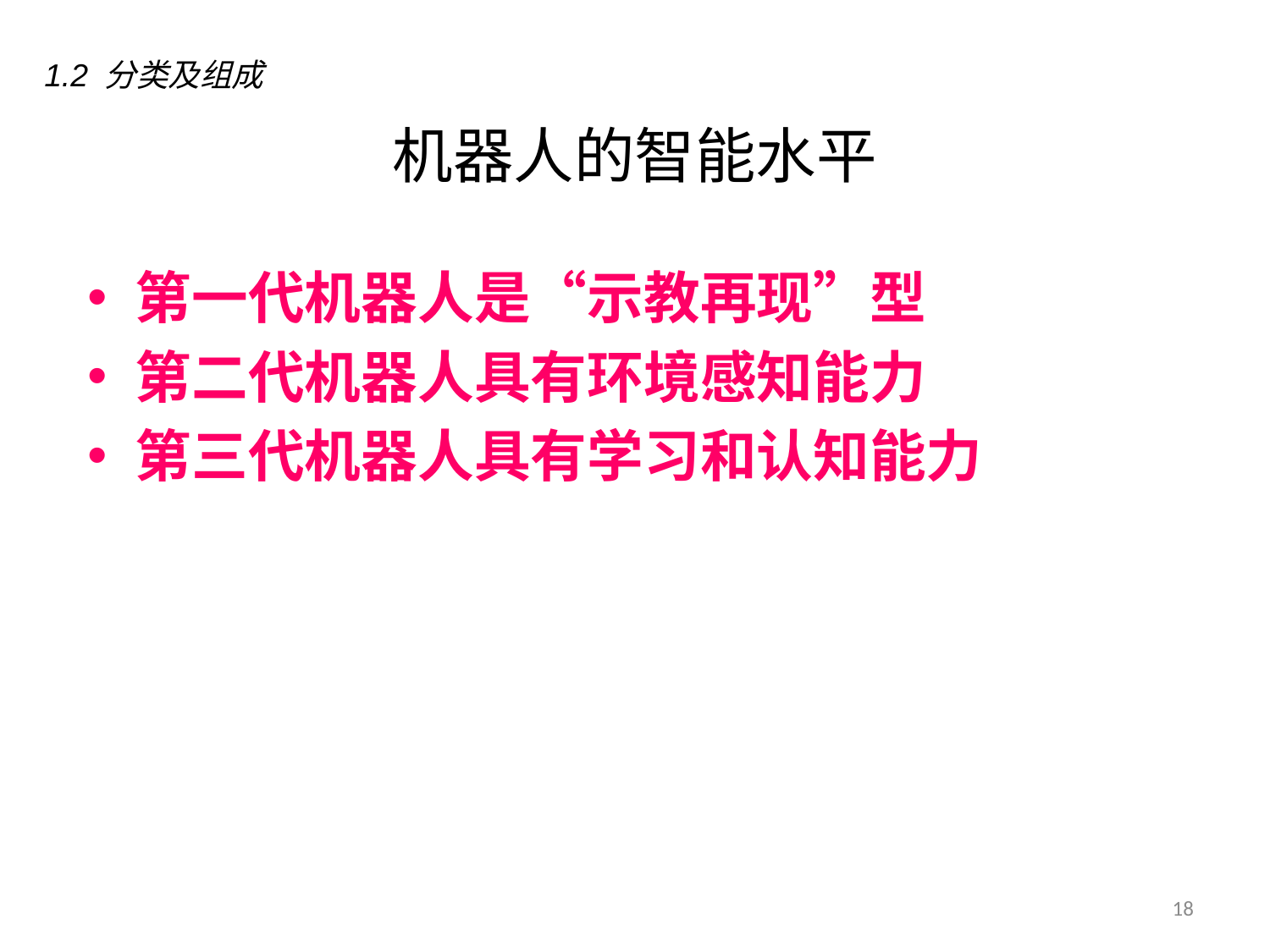

# 机器人的智能水平
1.2 分类及组成
第一代机器人是“示教再现”型
第二代机器人具有环境感知能力
第三代机器人具有学习和认知能力

18